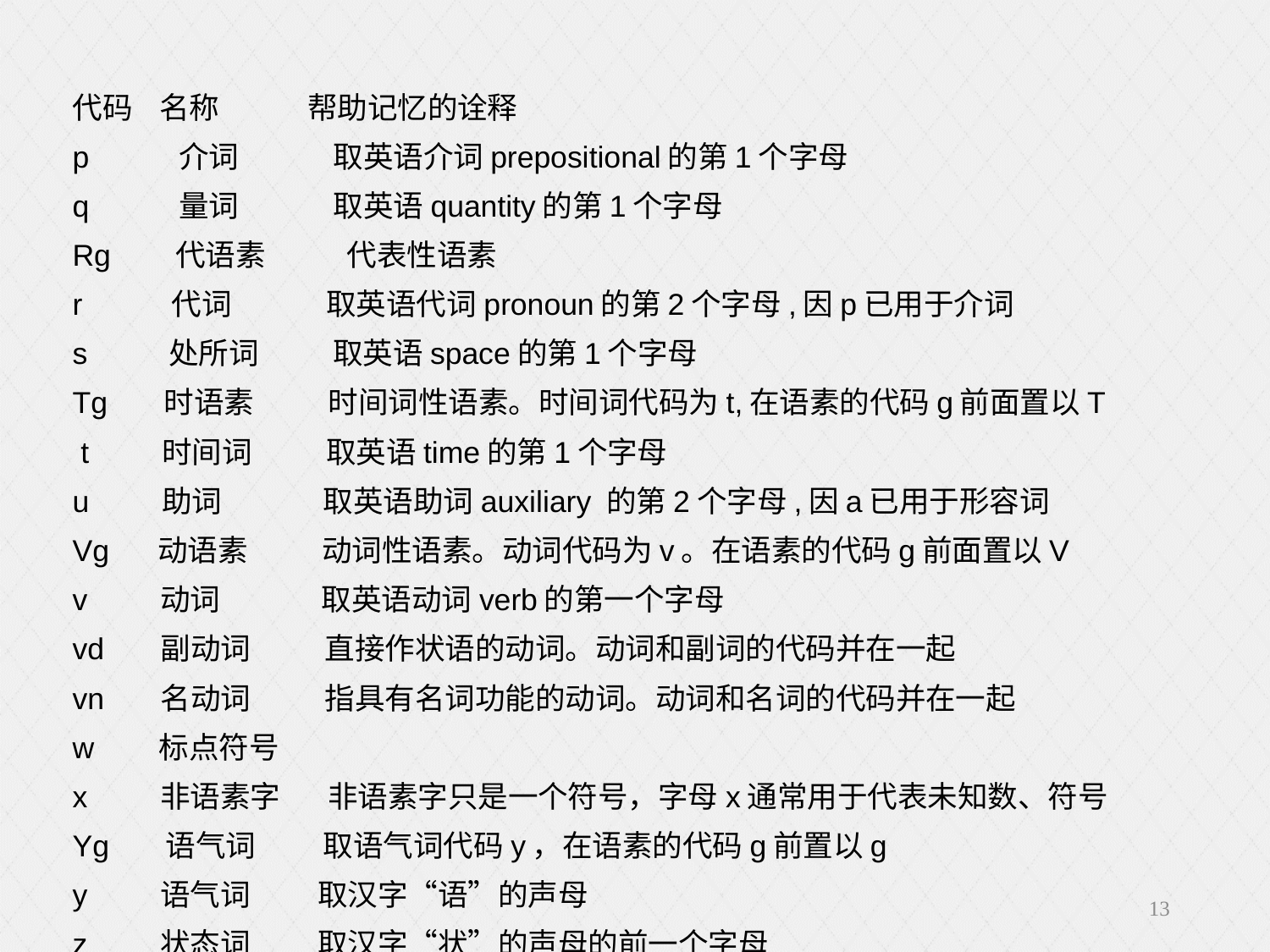

代码    名称             帮助记忆的诠释
p          介词              取英语介词prepositional的第1个字母
q          量词              取英语quantity的第1个字母
Rg       代语素            代表性语素
r          代词              取英语代词pronoun的第2个字母,因p已用于介词
s         处所词           取英语space的第1个字母
Tg      时语素           时间词性语素。时间词代码为t,在语素的代码g前面置以T
 t        时间词           取英语time的第1个字母
u        助词               取英语助词auxiliary 的第2个字母,因a已用于形容词
Vg     动语素           动词性语素。动词代码为v。在语素的代码g前面置以V
v        动词               取英语动词verb的第一个字母
vd      副动词           直接作状语的动词。动词和副词的代码并在一起
vn      名动词           指具有名词功能的动词。动词和名词的代码并在一起
w       标点符号
x        非语素字       非语素字只是一个符号，字母x通常用于代表未知数、符号
Yg      语气词          取语气词代码y，在语素的代码g前置以g
y        语气词          取汉字“语”的声母
z        状态词          取汉字“状”的声母的前一个字母
13